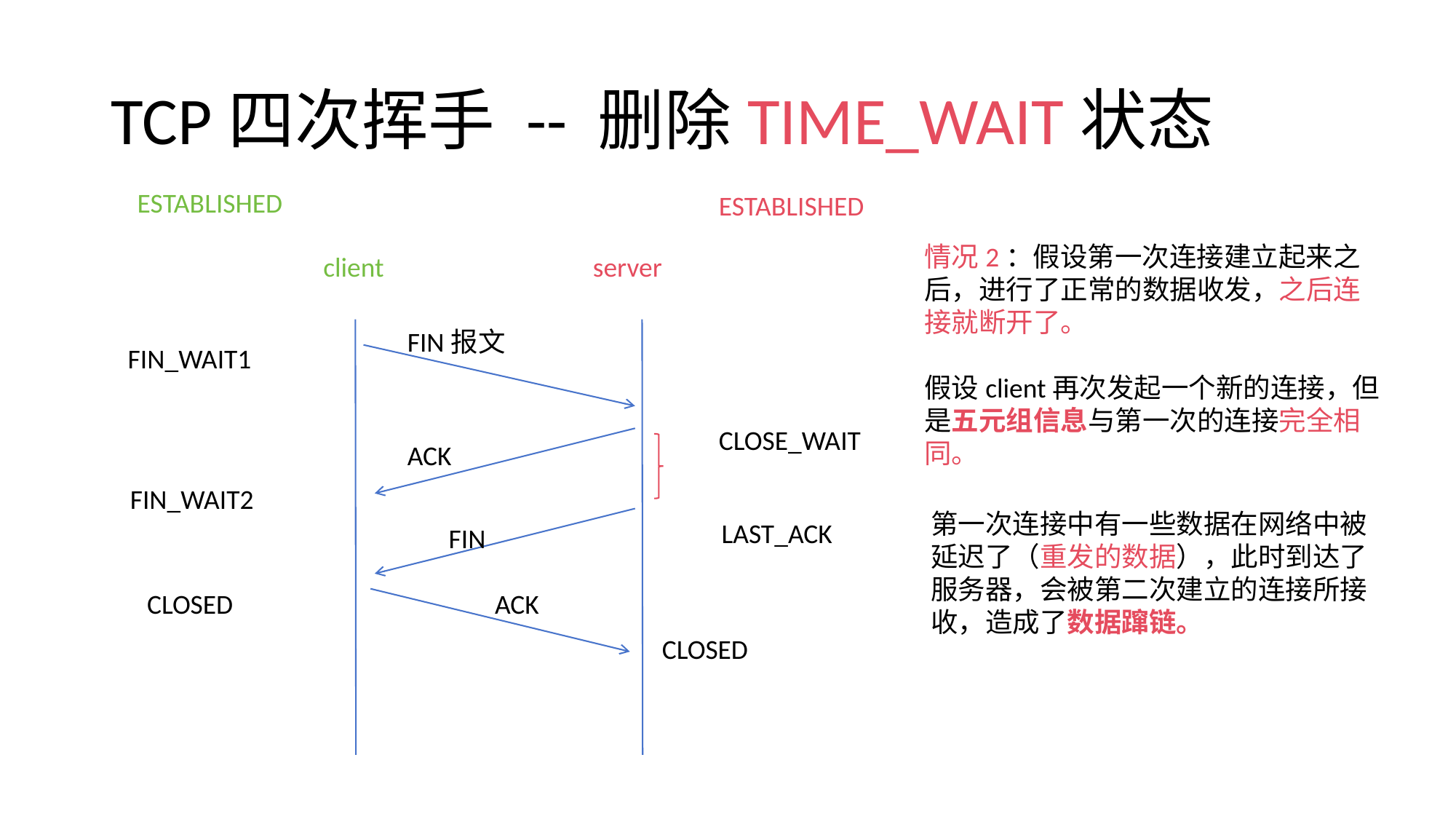

# TCP四次挥手 -- 删除TIME_WAIT状态
ESTABLISHED
ESTABLISHED
情况2：假设第一次连接建立起来之后，进行了正常的数据收发，之后连接就断开了。

假设client再次发起一个新的连接，但是五元组信息与第一次的连接完全相同。
client
server
FIN报文
FIN_WAIT1
CLOSE_WAIT
ACK

FIN_WAIT2
第一次连接中有一些数据在网络中被延迟了（重发的数据），此时到达了服务器，会被第二次建立的连接所接收，造成了数据蹿链。
LAST_ACK
FIN
CLOSED
ACK
CLOSED